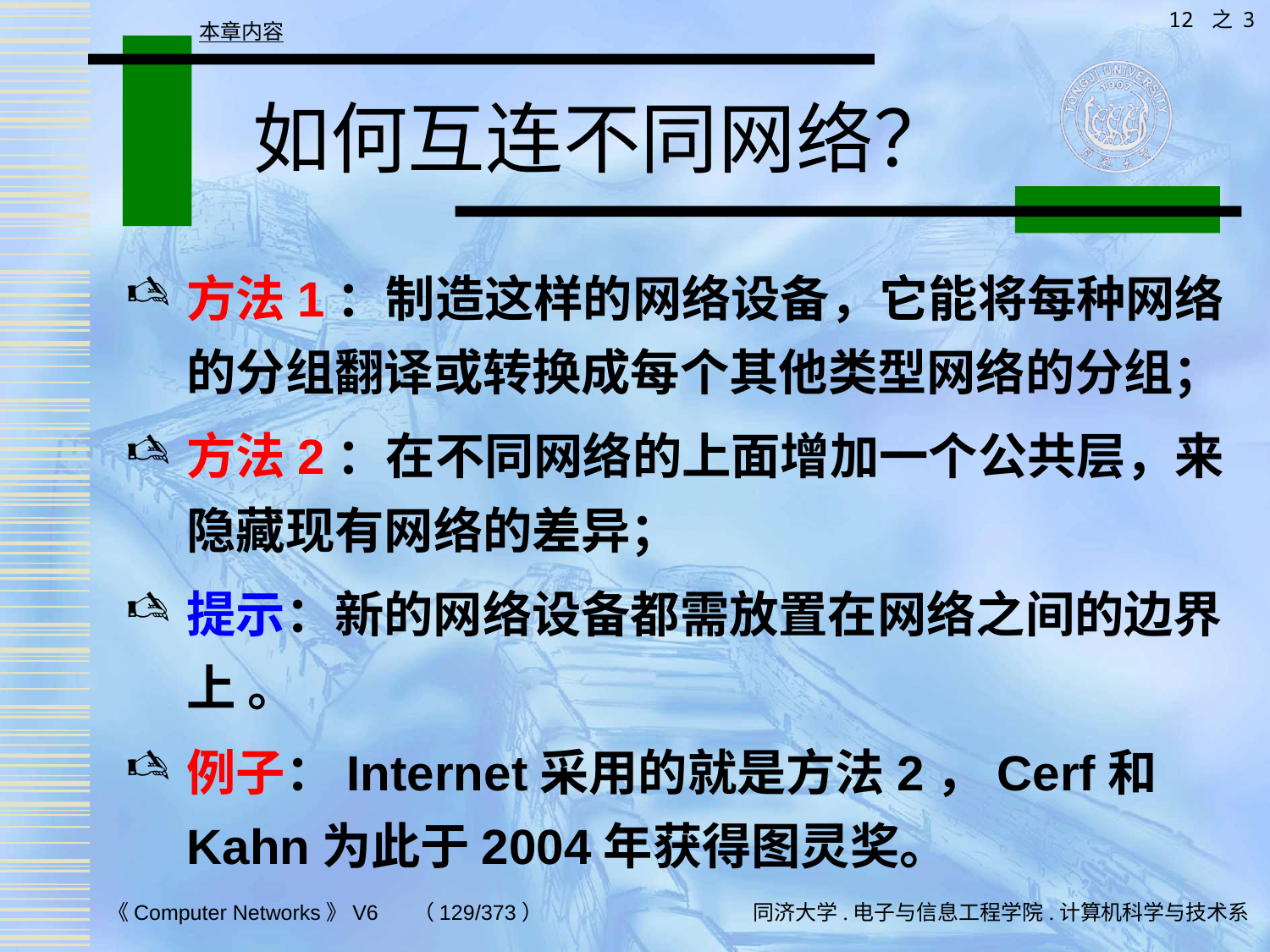

12 之 3
本章内容
# 如何互连不同网络？
方法1：制造这样的网络设备，它能将每种网络的分组翻译或转换成每个其他类型网络的分组；
方法2：在不同网络的上面增加一个公共层，来隐藏现有网络的差异；
提示：新的网络设备都需放置在网络之间的边界上 。
例子：Internet采用的就是方法2，Cerf和Kahn为此于2004年获得图灵奖。